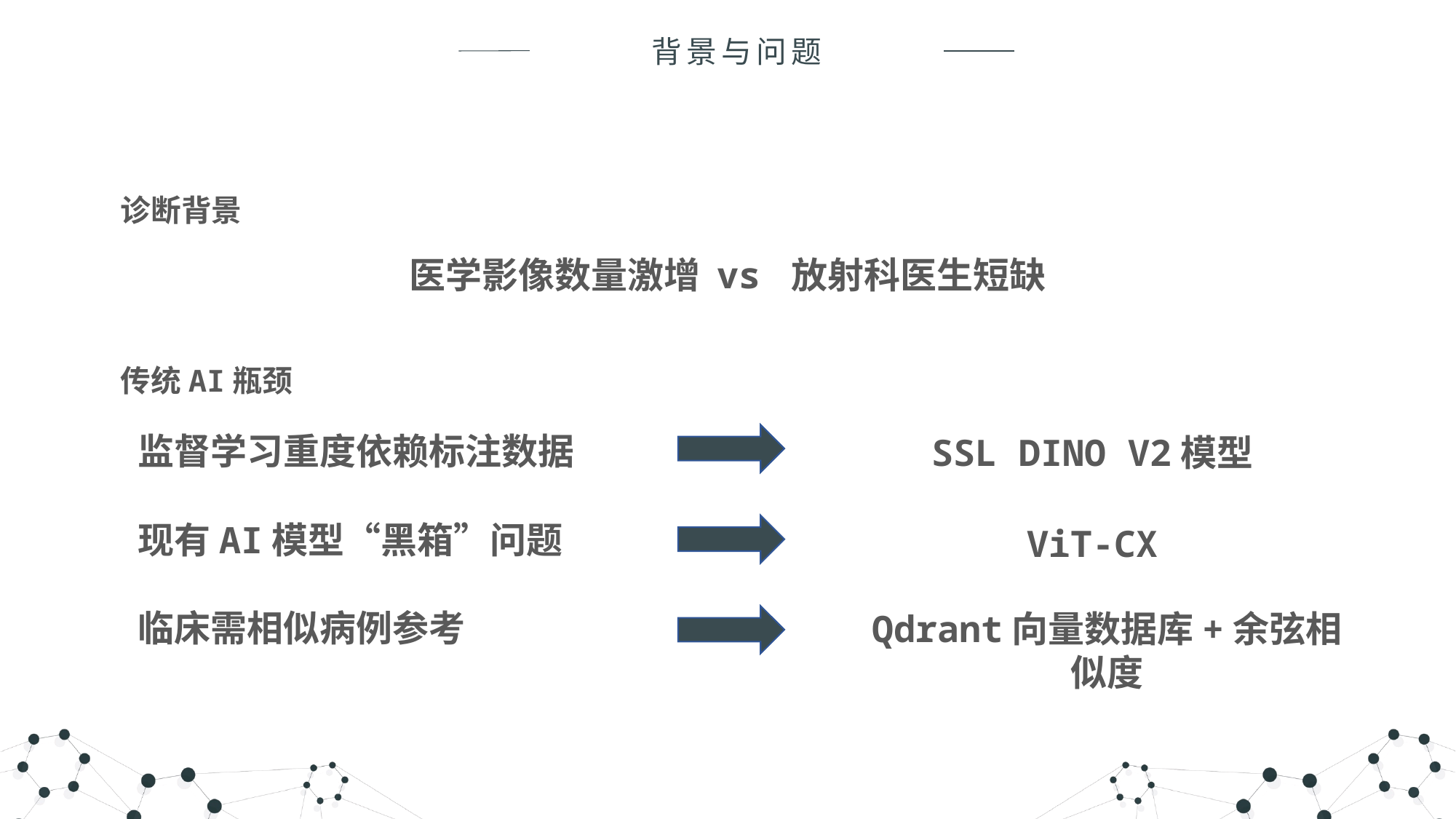

背景与问题
诊断背景
医学影像数量激增 vs 放射科医生短缺
传统AI瓶颈

监督学习重度依赖标注数据

SSL DINO V2模型
请您单击此处添加合适的文字，或复
制粘贴您的文本内容加以解释说明，可调整文字属性。
现有AI模型“黑箱”问题

ViT-CX
临床需相似病例参考
Qdrant向量数据库+余弦相似度